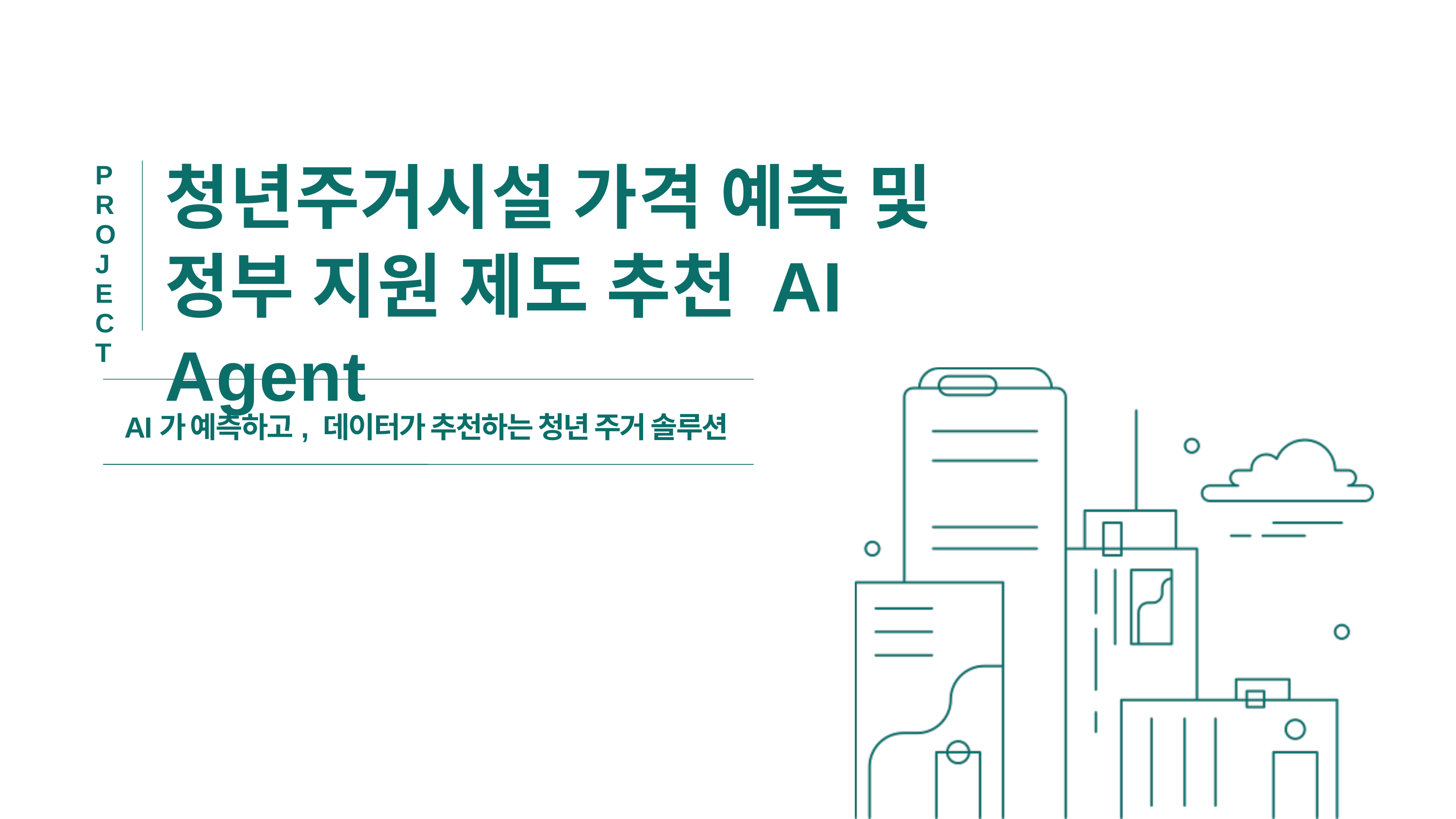

청년주거시설 가격 예측 및
정부 지원 제도 추천 AI Agent
PROJECT

AI가 예측하고, 데이터가 추천하는 청년 주거 솔루션